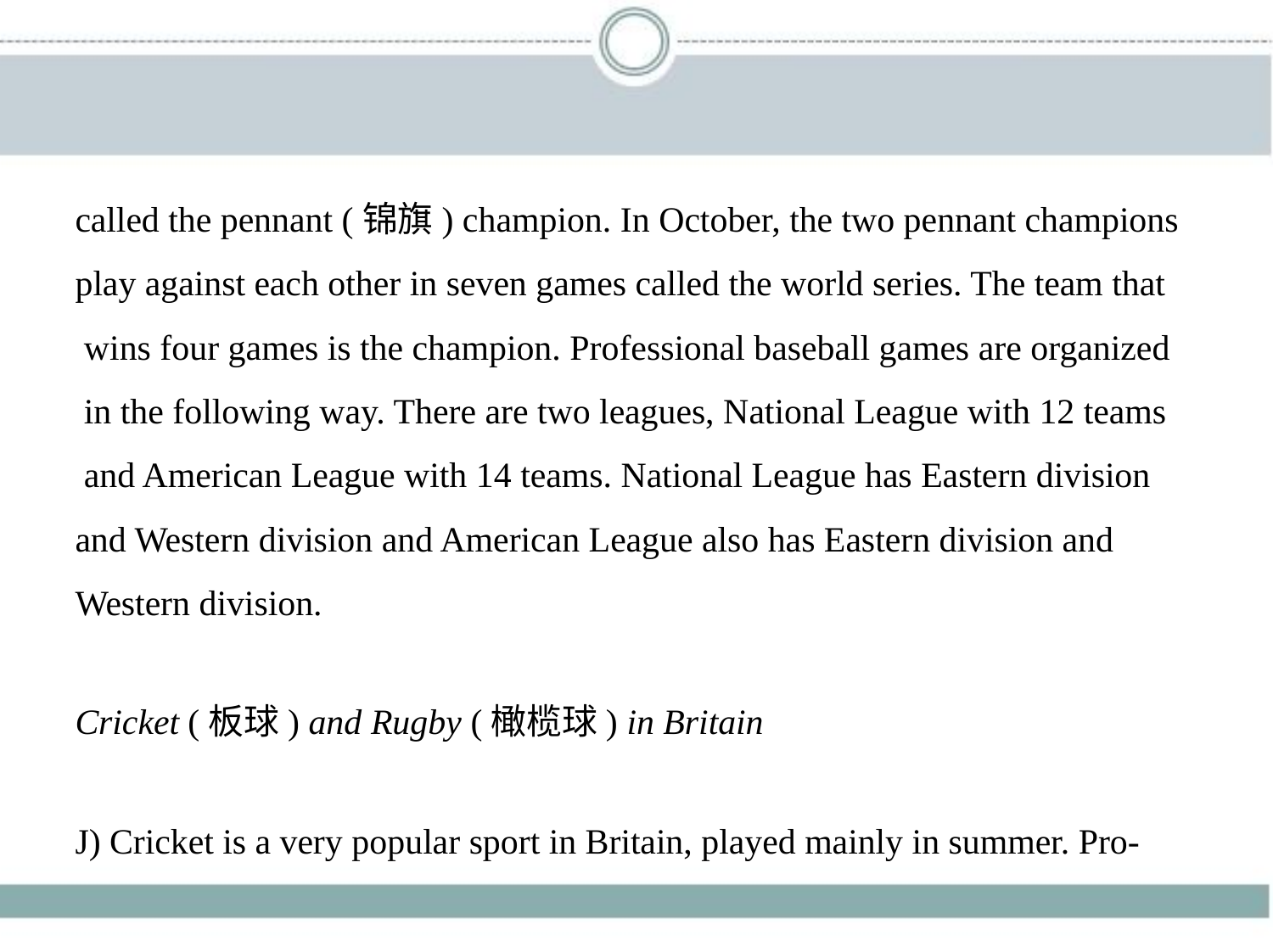

called the pennant (锦旗) champion. In October, the two pennant champions
play against each other in seven games called the world series. The team that
 wins four games is the champion. Professional baseball games are organized
 in the following way. There are two leagues, National League with 12 teams
 and American League with 14 teams. National League has Eastern division
and Western division and American League also has Eastern division and
Western division.
Cricket (板球) and Rugby (橄榄球) in Britain
J) Cricket is a very popular sport in Britain, played mainly in summer. Pro-